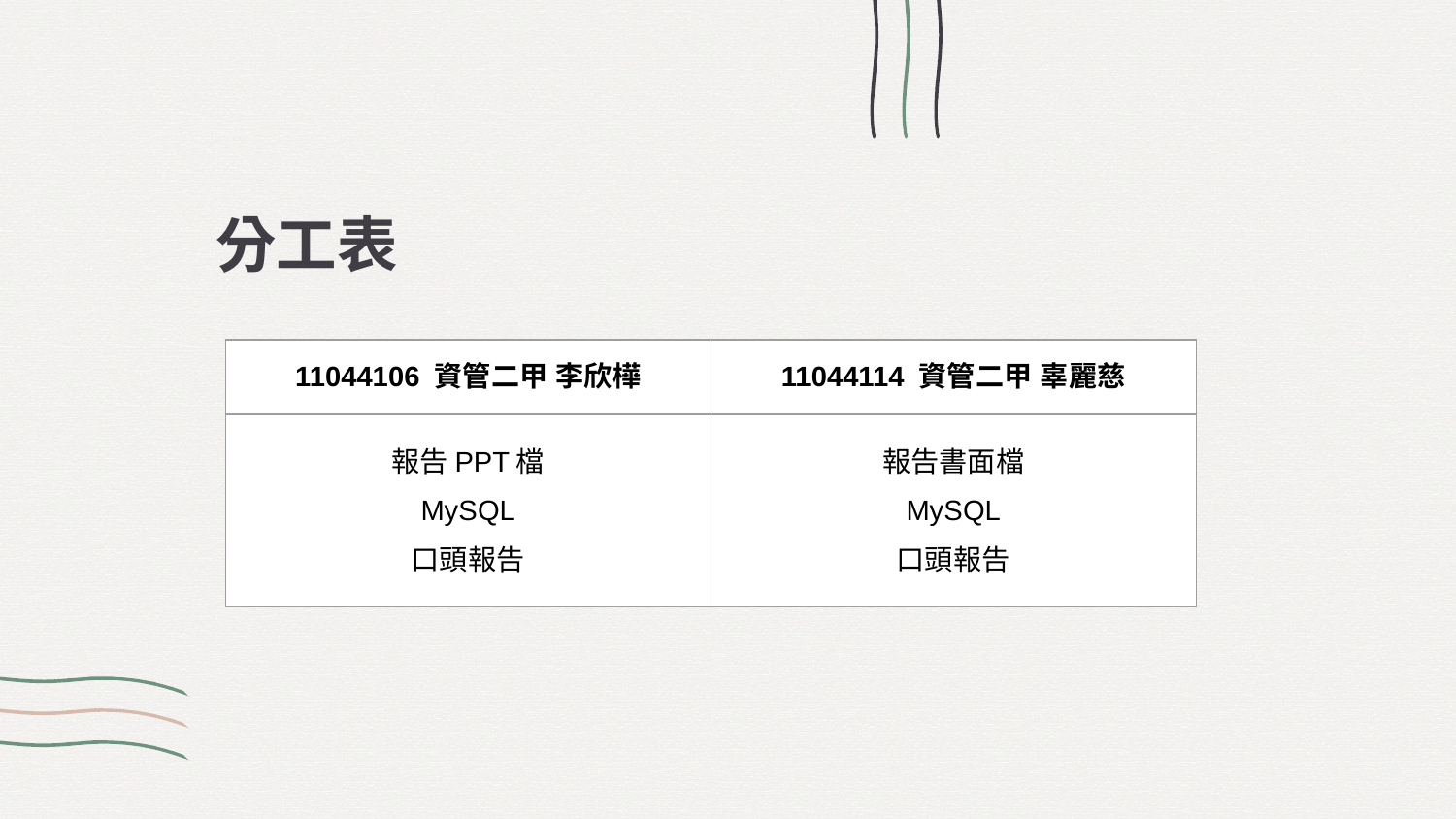

分工表
| 11044106 資管二甲 李欣樺 | 11044114 資管二甲 辜麗慈 |
| --- | --- |
| 報告PPT檔 MySQL 口頭報告 | 報告書面檔 MySQL 口頭報告 |